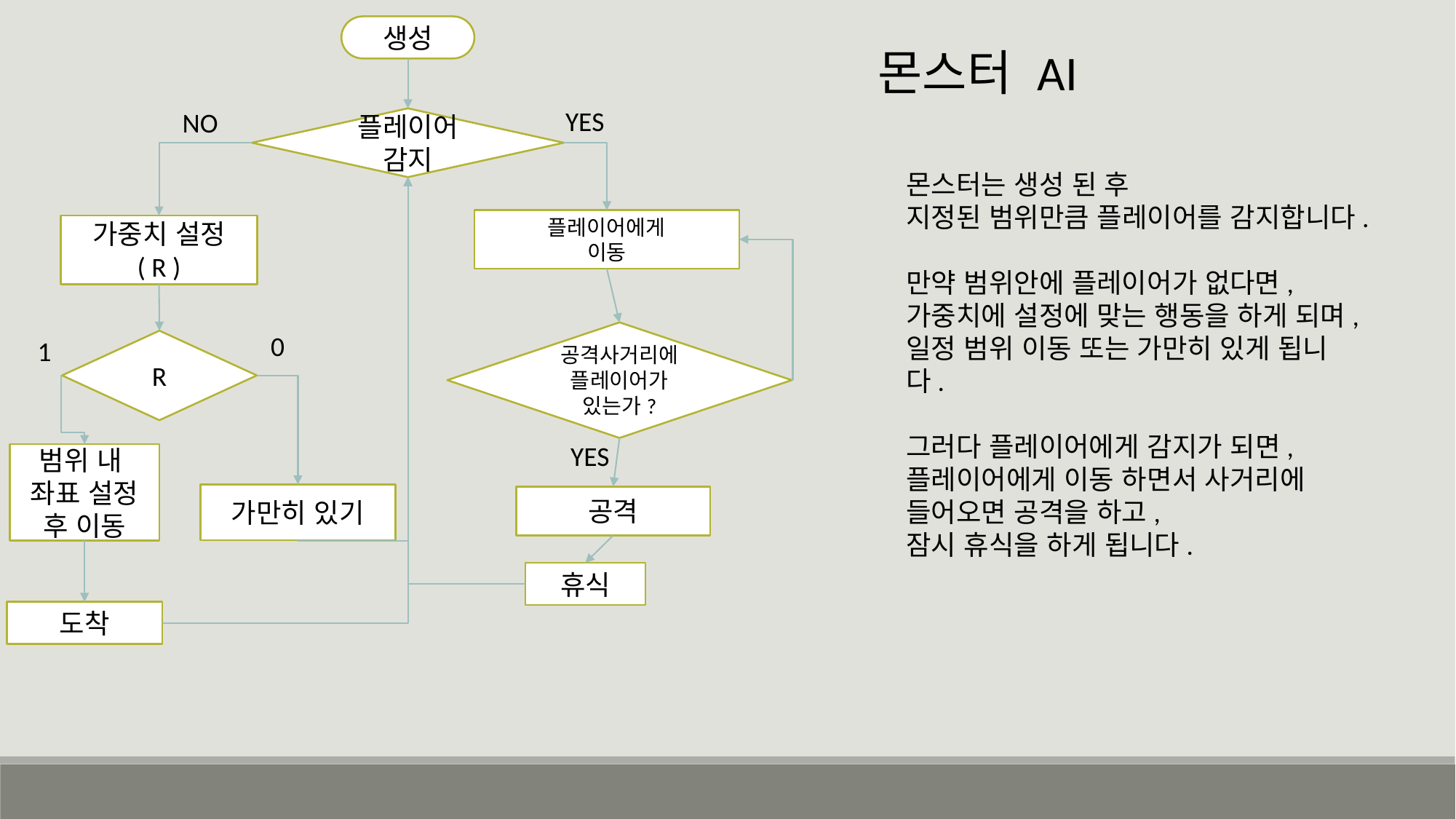

생성
몬스터 AI
YES
NO
플레이어 감지
몬스터는 생성 된 후
지정된 범위만큼 플레이어를 감지합니다.

만약 범위안에 플레이어가 없다면,
가중치에 설정에 맞는 행동을 하게 되며, 일정 범위 이동 또는 가만히 있게 됩니다.

그러다 플레이어에게 감지가 되면,
플레이어에게 이동 하면서 사거리에 들어오면 공격을 하고,
잠시 휴식을 하게 됩니다.

플레이어에게
이동
가중치 설정
( R )
공격사거리에 플레이어가 있는가?
0
1
R
YES
범위 내
좌표 설정 후 이동
가만히 있기
공격
휴식
도착